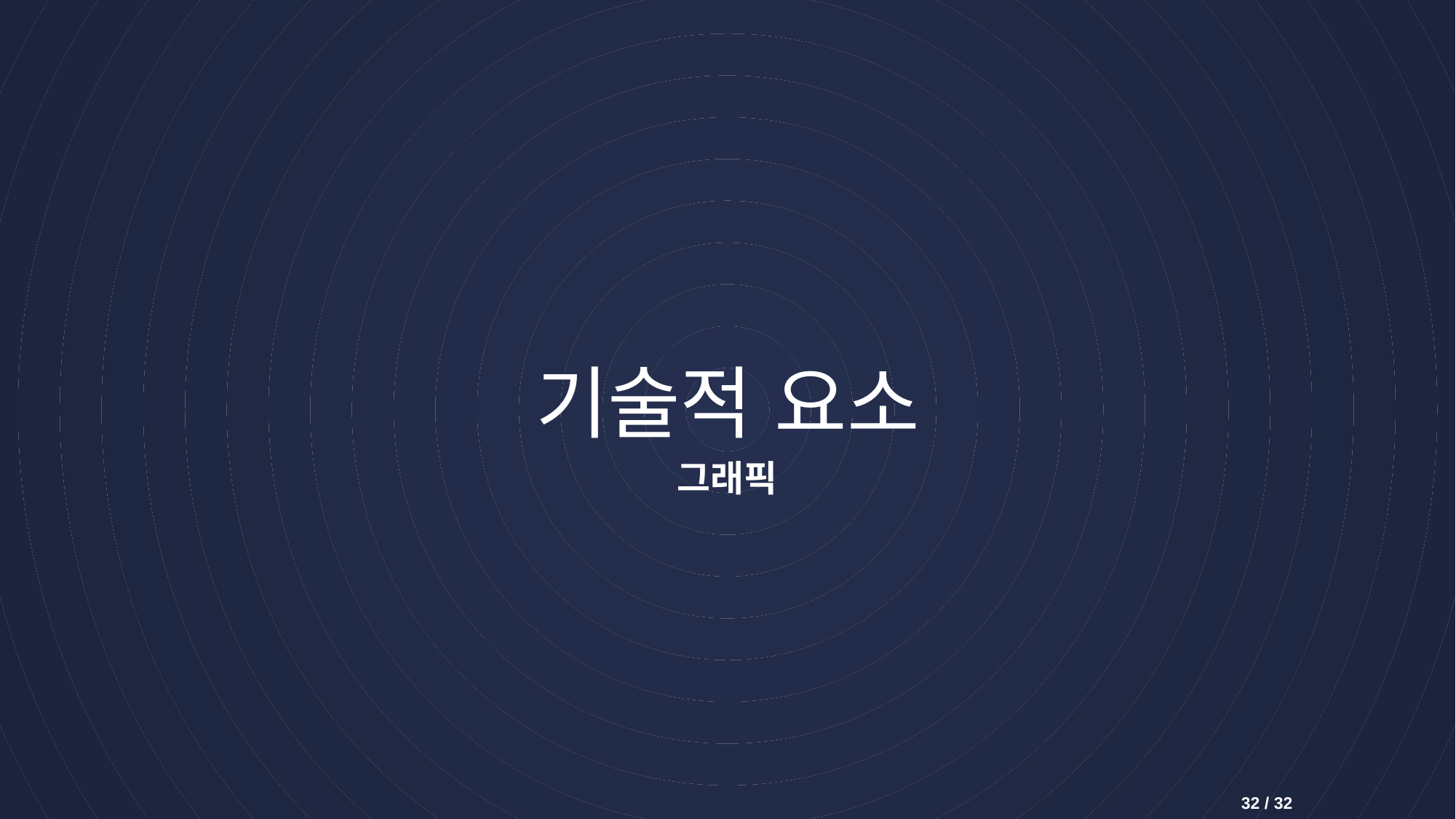

# 기술적 요소
그래픽
32 / 32